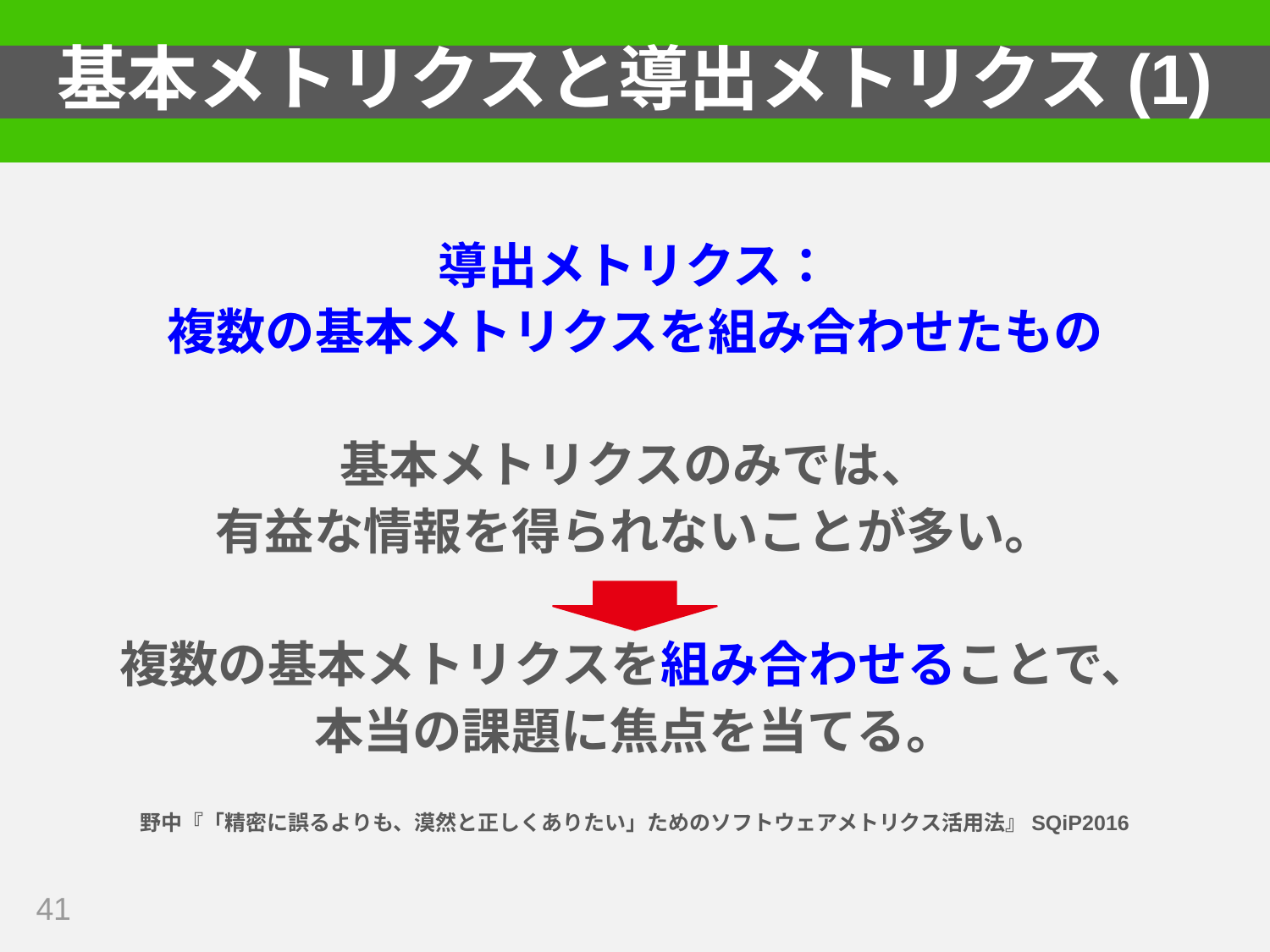

# 基本メトリクスと導出メトリクス(1)
導出メトリクス：
複数の基本メトリクスを組み合わせたもの

基本メトリクスのみでは、
有益な情報を得られないことが多い。

複数の基本メトリクスを組み合わせることで、
本当の課題に焦点を当てる。

野中『「精密に誤るよりも、漠然と正しくありたい」ためのソフトウェアメトリクス活用法』SQiP2016
41